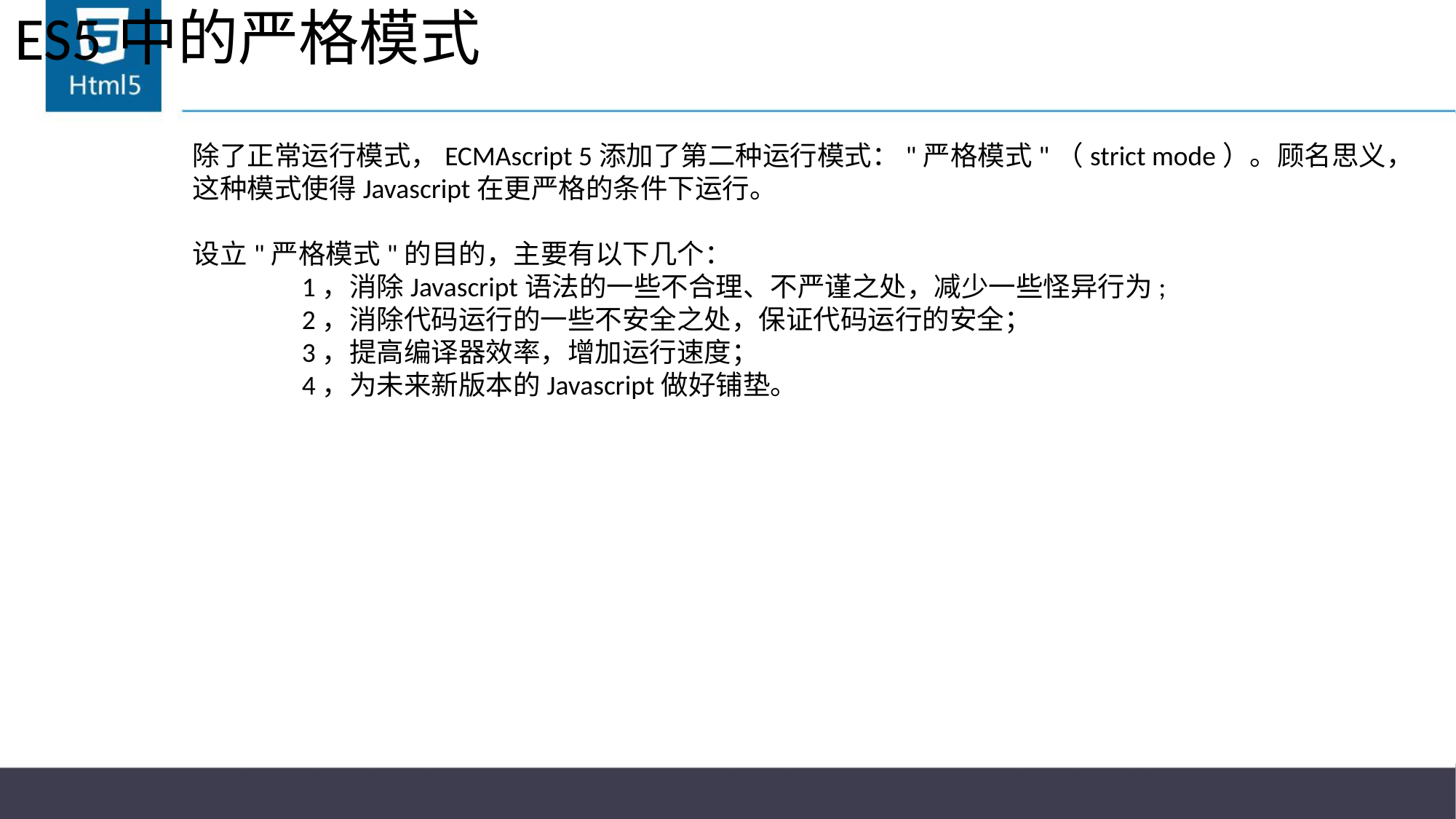

# ES5中的严格模式
除了正常运行模式，ECMAscript 5添加了第二种运行模式："严格模式"（strict mode）。顾名思义，这种模式使得Javascript在更严格的条件下运行。

设立"严格模式"的目的，主要有以下几个：
	1，消除Javascript语法的一些不合理、不严谨之处，减少一些怪异行为;
	2，消除代码运行的一些不安全之处，保证代码运行的安全；
	3，提高编译器效率，增加运行速度；
	4，为未来新版本的Javascript做好铺垫。